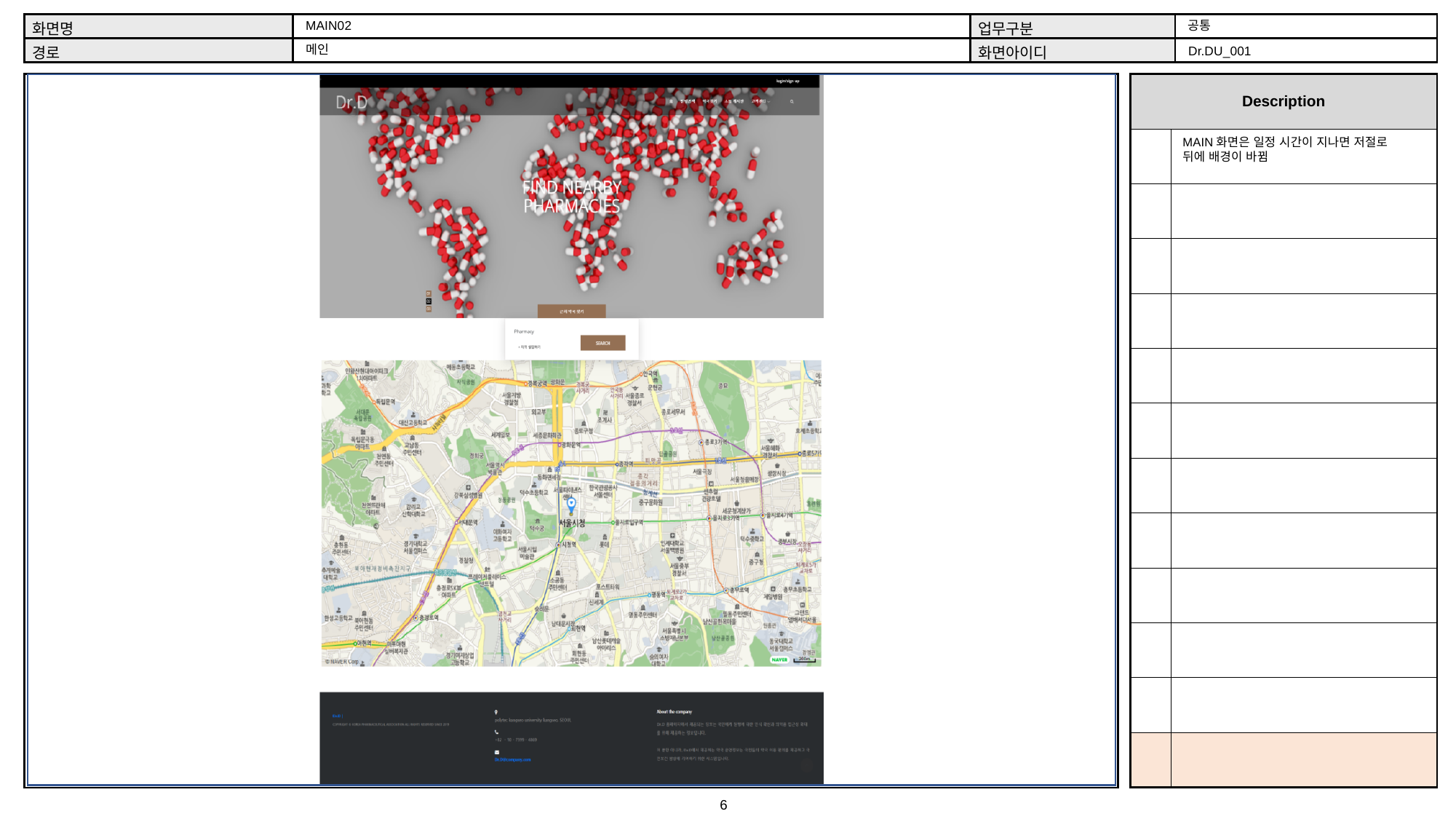

공통
MAIN02
메인
Dr.DU_001

MAIN화면은 일정 시간이 지나면 저절로
뒤에 배경이 바뀜